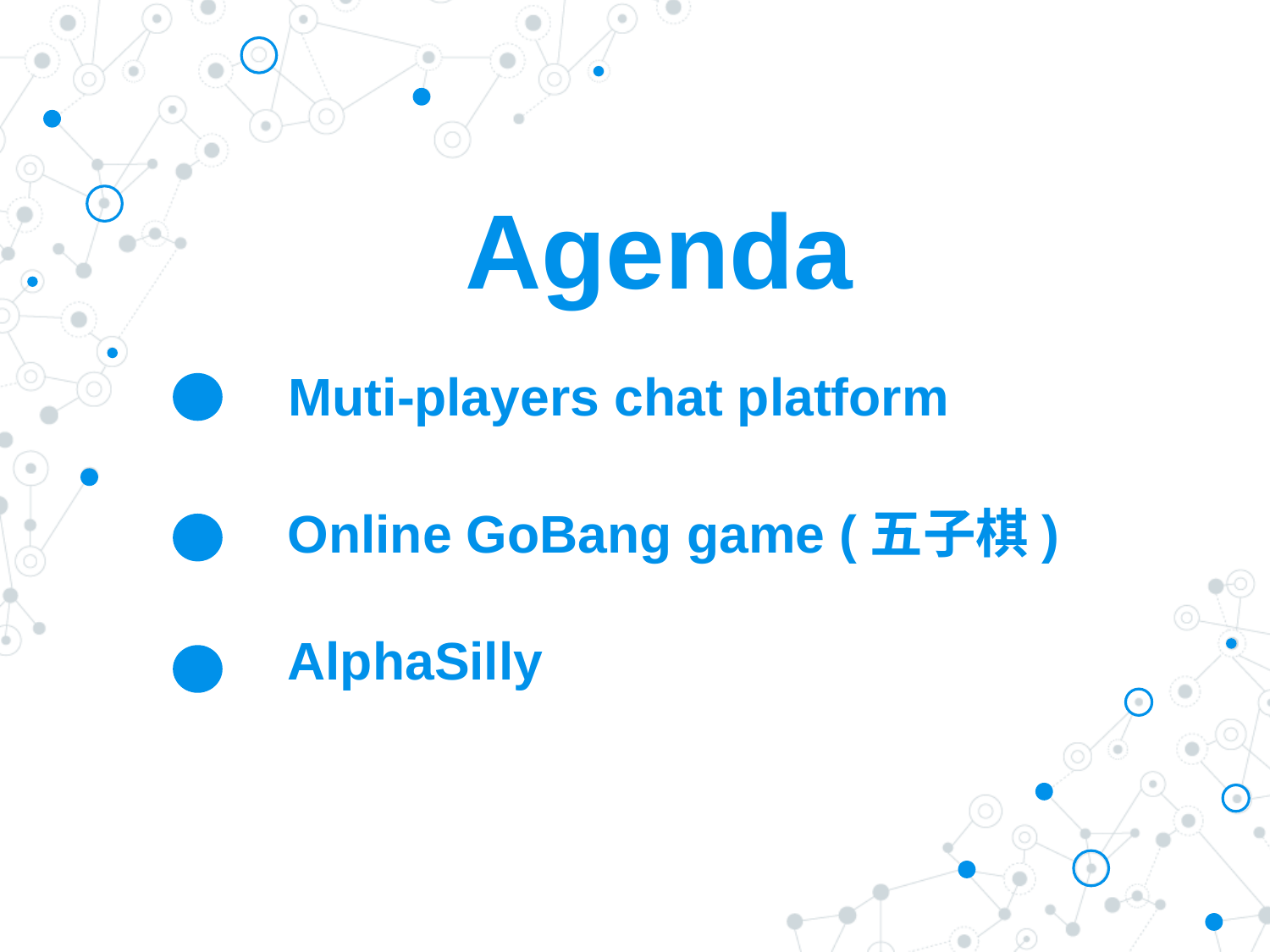

# Agenda
     Muti-players chat platform

          Online GoBang game (五子棋)

          AlphaSilly